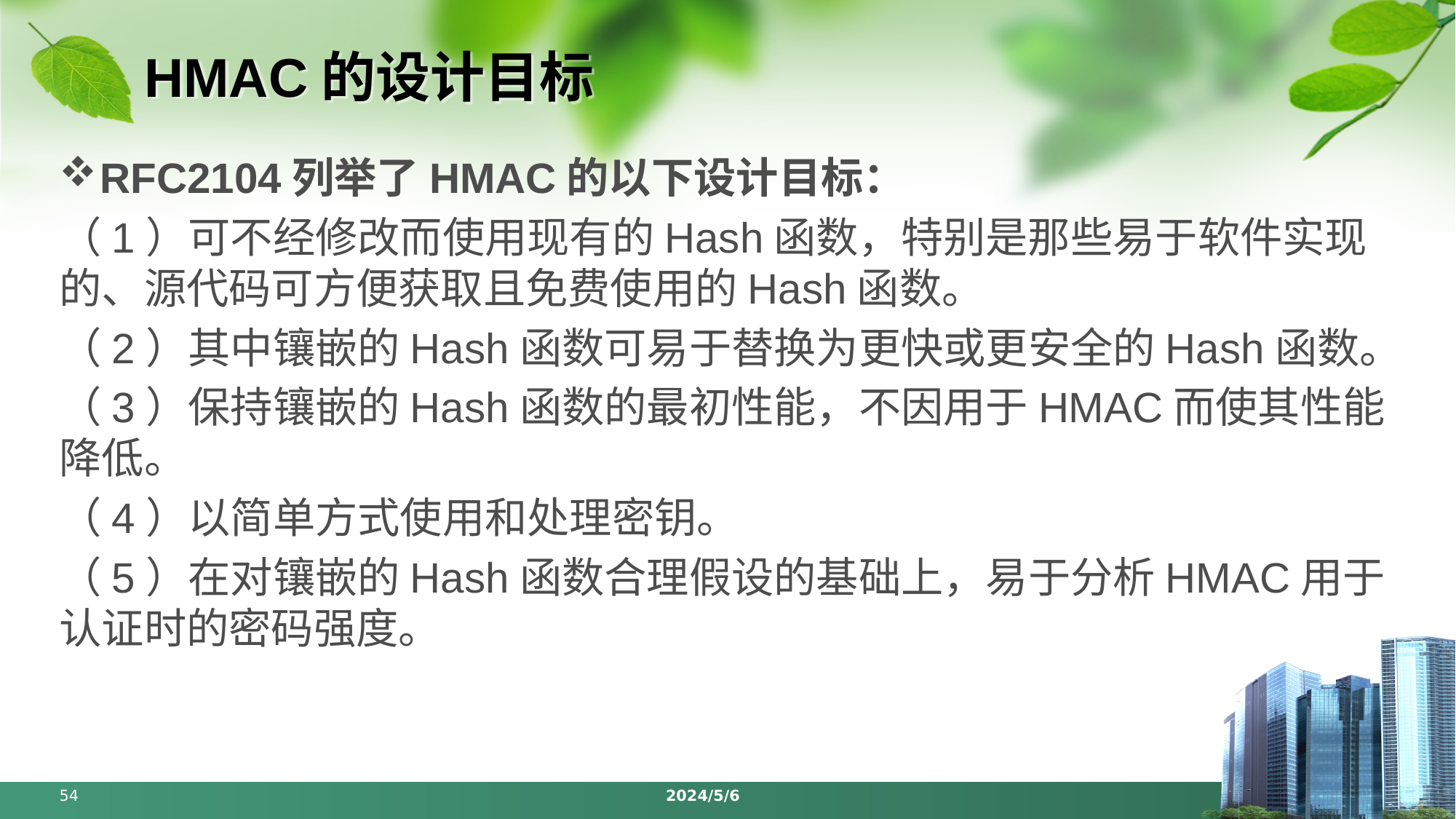

# HMAC的设计目标
RFC2104列举了HMAC的以下设计目标：
（1）可不经修改而使用现有的Hash函数，特别是那些易于软件实现的、源代码可方便获取且免费使用的Hash函数。
（2）其中镶嵌的Hash函数可易于替换为更快或更安全的Hash函数。
（3）保持镶嵌的Hash函数的最初性能，不因用于HMAC而使其性能降低。
（4）以简单方式使用和处理密钥。
（5）在对镶嵌的Hash函数合理假设的基础上，易于分析HMAC用于认证时的密码强度。

54
2024/5/6